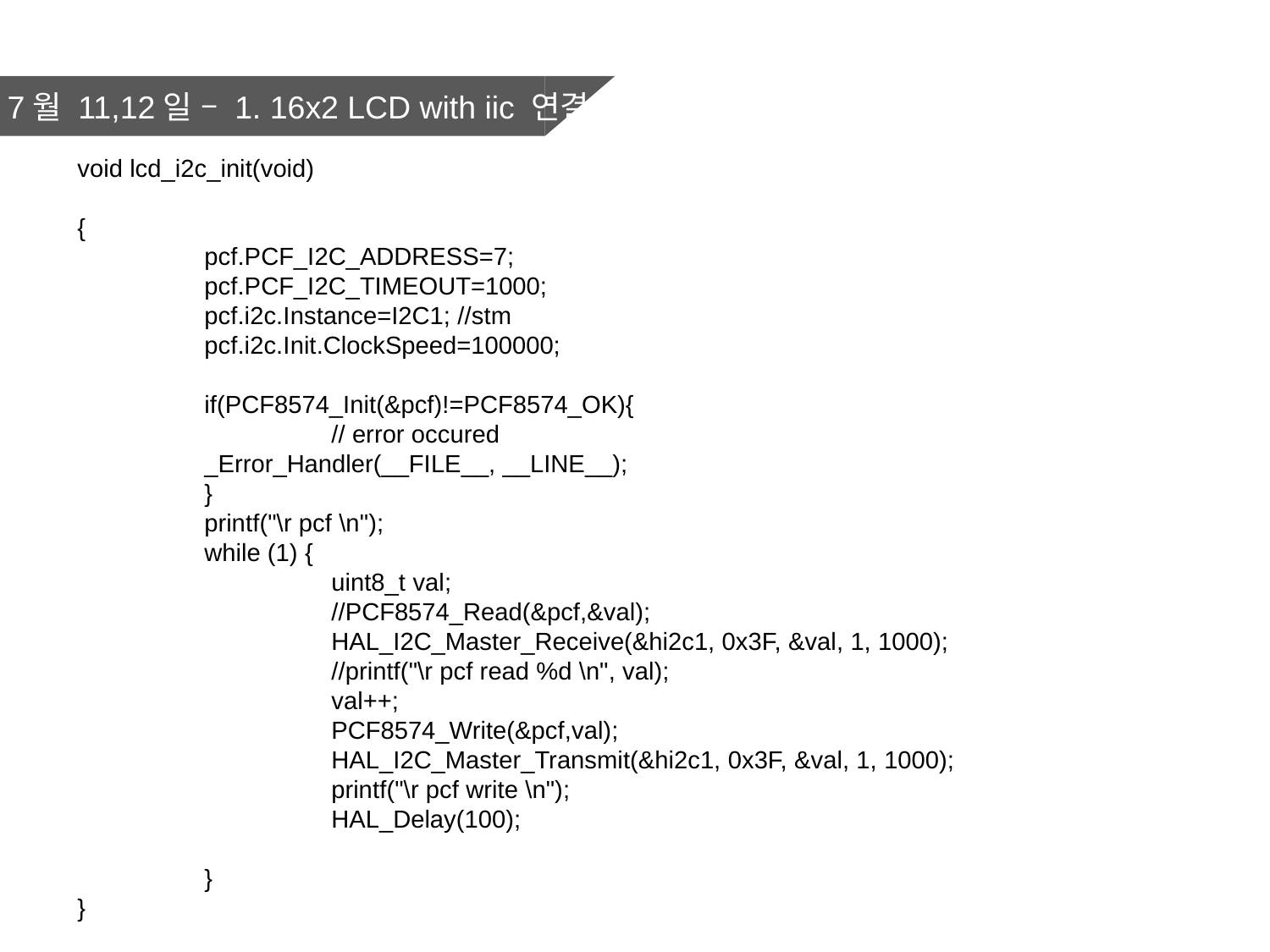

7월 11,12일 – 1. 16x2 LCD with iic 연결
void lcd_i2c_init(void)

{
	pcf.PCF_I2C_ADDRESS=7;
	pcf.PCF_I2C_TIMEOUT=1000;
	pcf.i2c.Instance=I2C1; //stm
	pcf.i2c.Init.ClockSpeed=100000;

	if(PCF8574_Init(&pcf)!=PCF8574_OK){
		// error occured
	_Error_Handler(__FILE__, __LINE__);
	}
	printf("\r pcf \n");
	while (1) {
		uint8_t val;
		//PCF8574_Read(&pcf,&val);
		HAL_I2C_Master_Receive(&hi2c1, 0x3F, &val, 1, 1000);
		//printf("\r pcf read %d \n", val);
		val++;
		PCF8574_Write(&pcf,val);
		HAL_I2C_Master_Transmit(&hi2c1, 0x3F, &val, 1, 1000);
		printf("\r pcf write \n");
		HAL_Delay(100);

	}
}